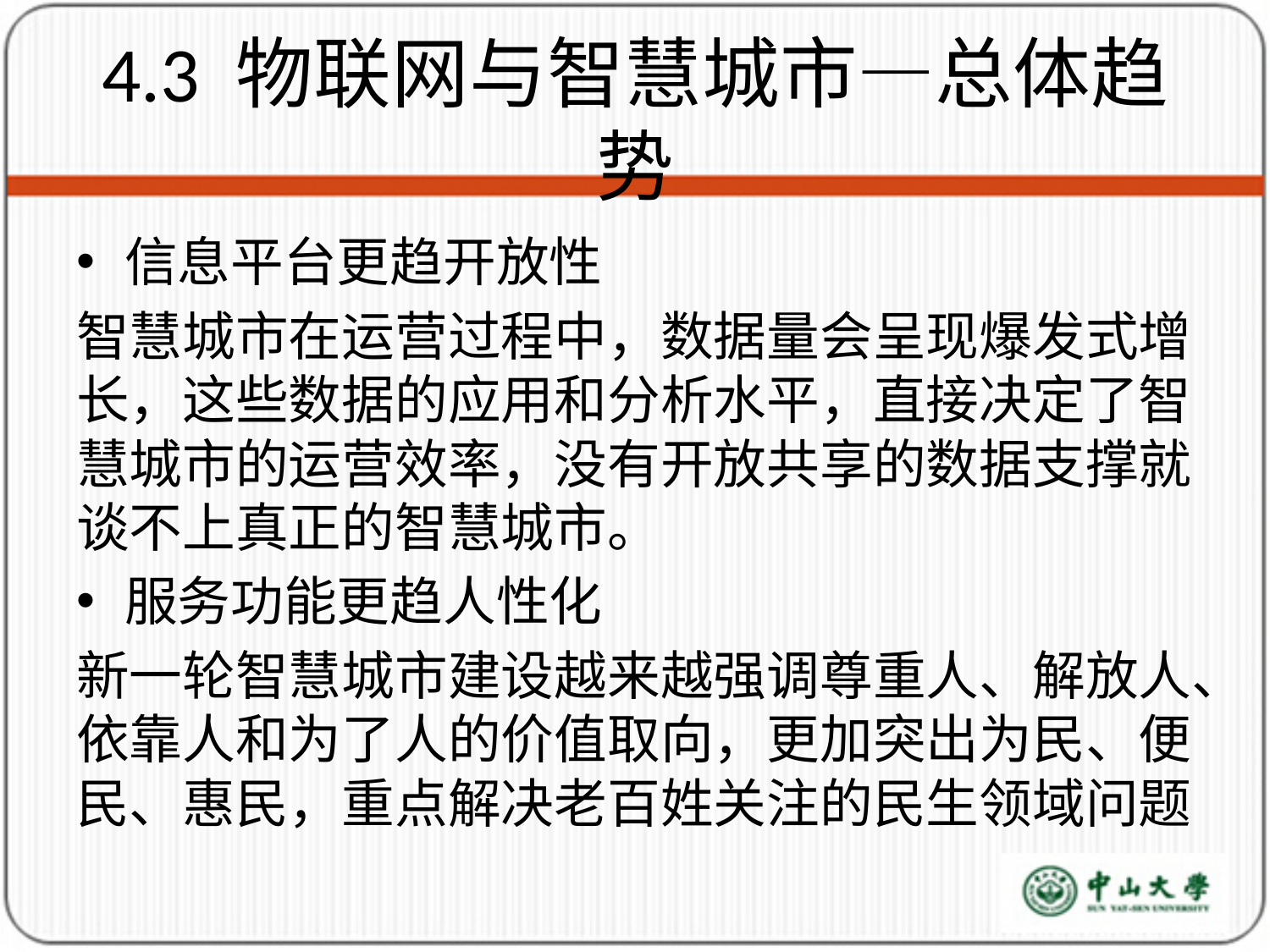

# 4.3 物联网与智慧城市—总体趋势
信息平台更趋开放性
智慧城市在运营过程中，数据量会呈现爆发式增长，这些数据的应用和分析水平，直接决定了智慧城市的运营效率，没有开放共享的数据支撑就谈不上真正的智慧城市。
服务功能更趋人性化
新一轮智慧城市建设越来越强调尊重人、解放人、依靠人和为了人的价值取向，更加突出为民、便民、惠民，重点解决老百姓关注的民生领域问题